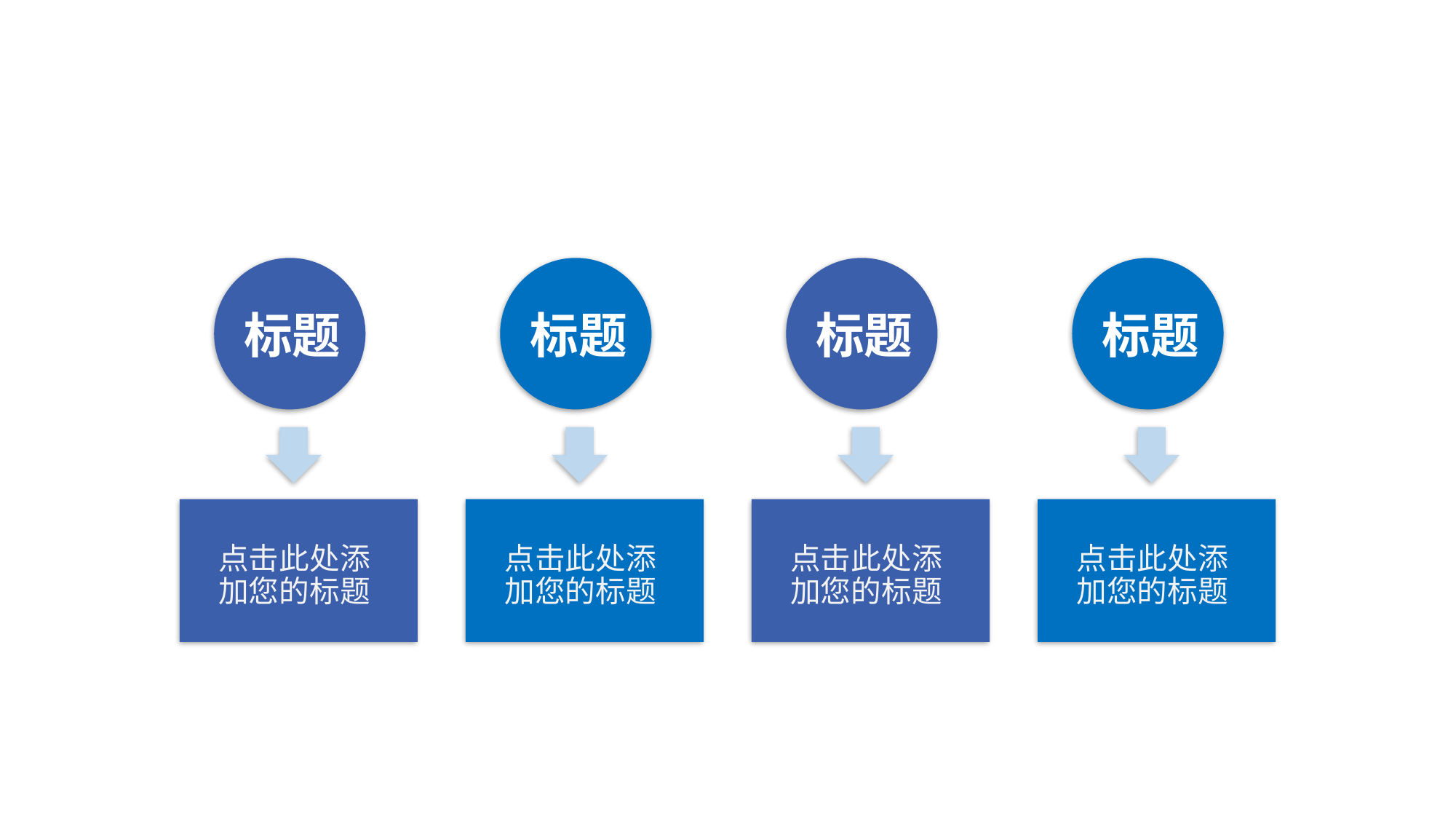

标题
标题
标题
标题

点击此处添加您的标题
点击此处添加您的标题
点击此处添加您的标题
点击此处添加您的标题